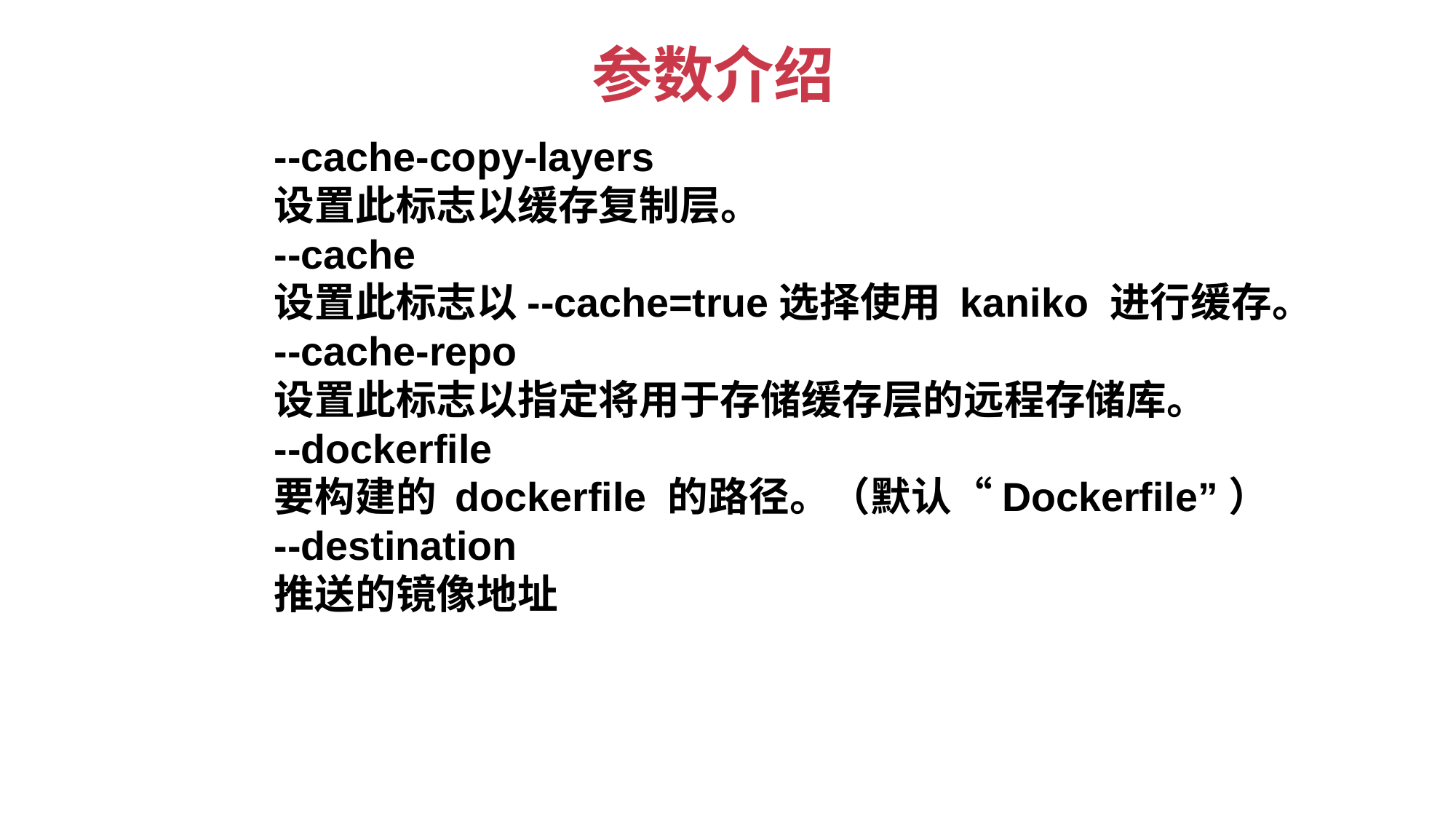

参数介绍
--cache-copy-layers
设置此标志以缓存复制层。
--cache
设置此标志以--cache=true选择使用 kaniko 进行缓存。
--cache-repo
设置此标志以指定将用于存储缓存层的远程存储库。
--dockerfile
要构建的 dockerfile 的路径。（默认“Dockerfile”）
--destination
推送的镜像地址